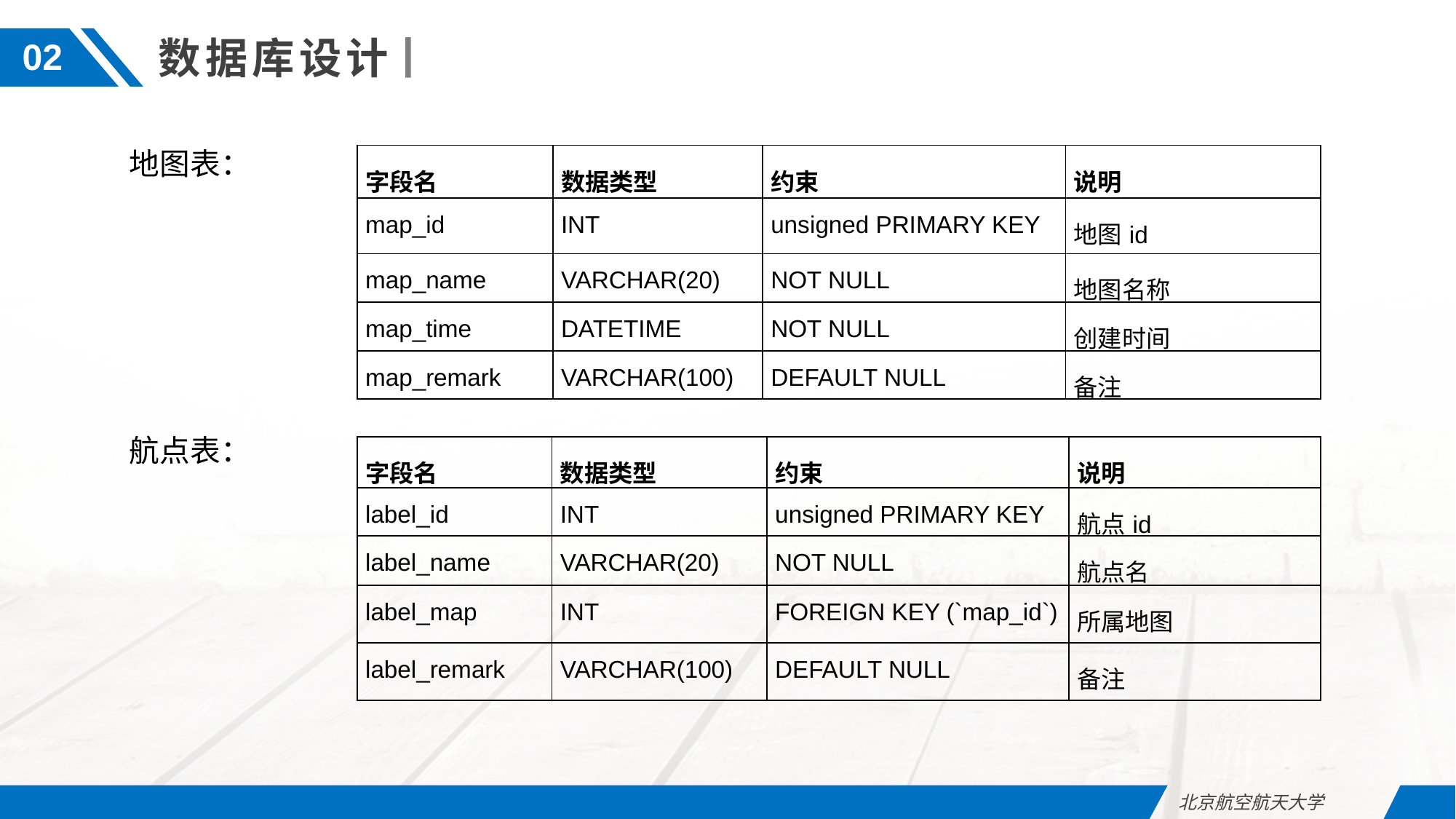

数据库设计

02

地图表：
| 字段名 | 数据类型 | 约束 | 说明 |
| --- | --- | --- | --- |
| map\_id | INT | unsigned PRIMARY KEY | 地图id |
| map\_name | VARCHAR(20) | NOT NULL | 地图名称 |
| map\_time | DATETIME | NOT NULL | 创建时间 |
| map\_remark | VARCHAR(100) | DEFAULT NULL | 备注 |
航点表：
| 字段名 | 数据类型 | 约束 | 说明 |
| --- | --- | --- | --- |
| label\_id | INT | unsigned PRIMARY KEY | 航点id |
| label\_name | VARCHAR(20) | NOT NULL | 航点名 |
| label\_map | INT | FOREIGN KEY (`map\_id`) | 所属地图 |
| label\_remark | VARCHAR(100) | DEFAULT NULL | 备注 |

北京航空航天大学